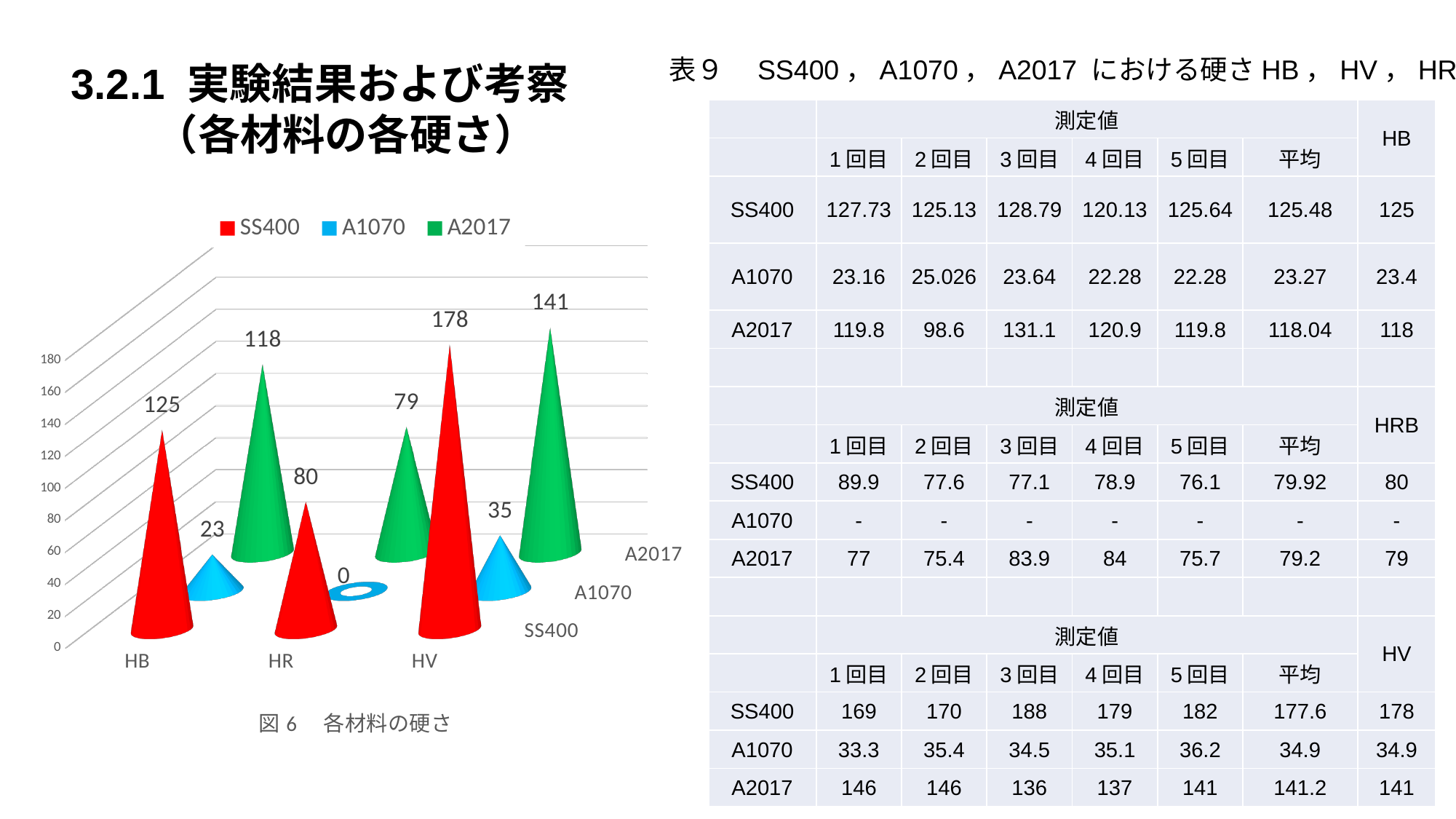

#
表９　SS400，A1070，A2017 における硬さHB，HV，HRB
3.2.1 実験結果および考察
　　（各材料の各硬さ）
|  | 測定値 |  |  |  |  |  | HB |
| --- | --- | --- | --- | --- | --- | --- | --- |
|  | 1回目 | 2回目 | 3回目 | 4回目 | 5回目 | 平均 |  |
| SS400 | 127.73 | 125.13 | 128.79 | 120.13 | 125.64 | 125.48 | 125 |
| A1070 | 23.16 | 25.026 | 23.64 | 22.28 | 22.28 | 23.27 | 23.4 |
| A2017 | 119.8 | 98.6 | 131.1 | 120.9 | 119.8 | 118.04 | 118 |
|  |  |  |  |  |  |  |  |
|  | 測定値 |  |  |  |  |  | HRB |
|  | 1回目 | 2回目 | 3回目 | 4回目 | 5回目 | 平均 |  |
| SS400 | 89.9 | 77.6 | 77.1 | 78.9 | 76.1 | 79.92 | 80 |
| A1070 | - | - | - | - | - | - | - |
| A2017 | 77 | 75.4 | 83.9 | 84 | 75.7 | 79.2 | 79 |
|  |  |  |  |  |  |  |  |
|  | 測定値 |  |  |  |  |  | HV |
|  | 1回目 | 2回目 | 3回目 | 4回目 | 5回目 | 平均 |  |
| SS400 | 169 | 170 | 188 | 179 | 182 | 177.6 | 178 |
| A1070 | 33.3 | 35.4 | 34.5 | 35.1 | 36.2 | 34.9 | 34.9 |
| A2017 | 146 | 146 | 136 | 137 | 141 | 141.2 | 141 |

[unsupported chart]